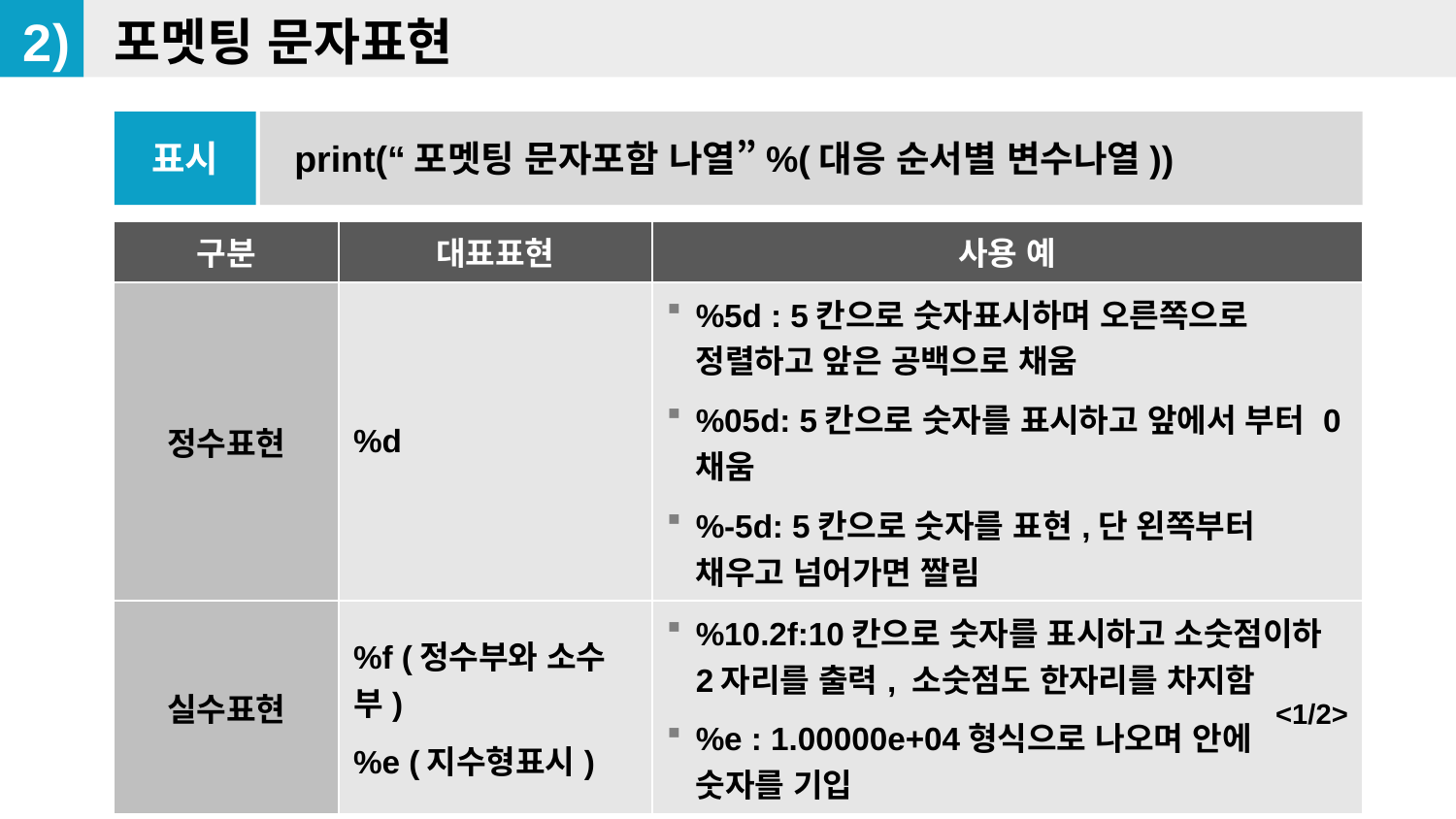

2)
포멧팅 문자표현
표시
print(“포멧팅 문자포함 나열”%(대응 순서별 변수나열))
| 구분 | 대표표현 | 사용 예 |
| --- | --- | --- |
| 정수표현 | %d | %5d : 5칸으로 숫자표시하며 오른쪽으로 정렬하고 앞은 공백으로 채움 %05d: 5칸으로 숫자를 표시하고 앞에서 부터 0채움 %-5d: 5칸으로 숫자를 표현,단 왼쪽부터 채우고 넘어가면 짤림 |
| 실수표현 | %f (정수부와 소수 부) %e (지수형표시) | %10.2f:10칸으로 숫자를 표시하고 소숫점이하 2자리를 출력, 소숫점도 한자리를 차지함 %e : 1.00000e+04형식으로 나오며 안에 숫자를 기입 |
<1/2>